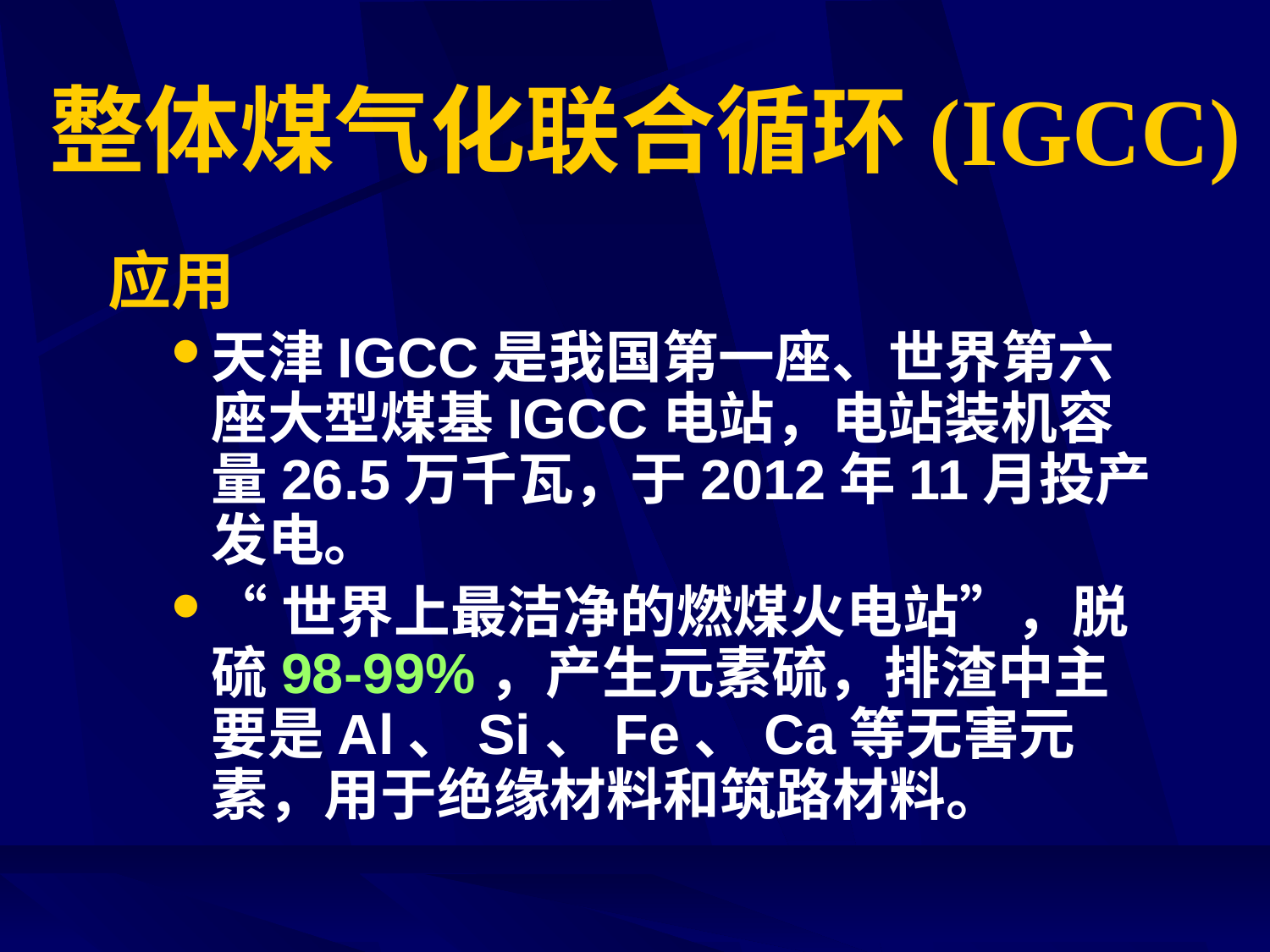

# 整体煤气化联合循环(IGCC)
应用
天津IGCC是我国第一座、世界第六座大型煤基IGCC电站，电站装机容量26.5万千瓦，于2012年11月投产发电。
“世界上最洁净的燃煤火电站”，脱硫98-99%，产生元素硫，排渣中主要是Al、Si、Fe、Ca等无害元素，用于绝缘材料和筑路材料。